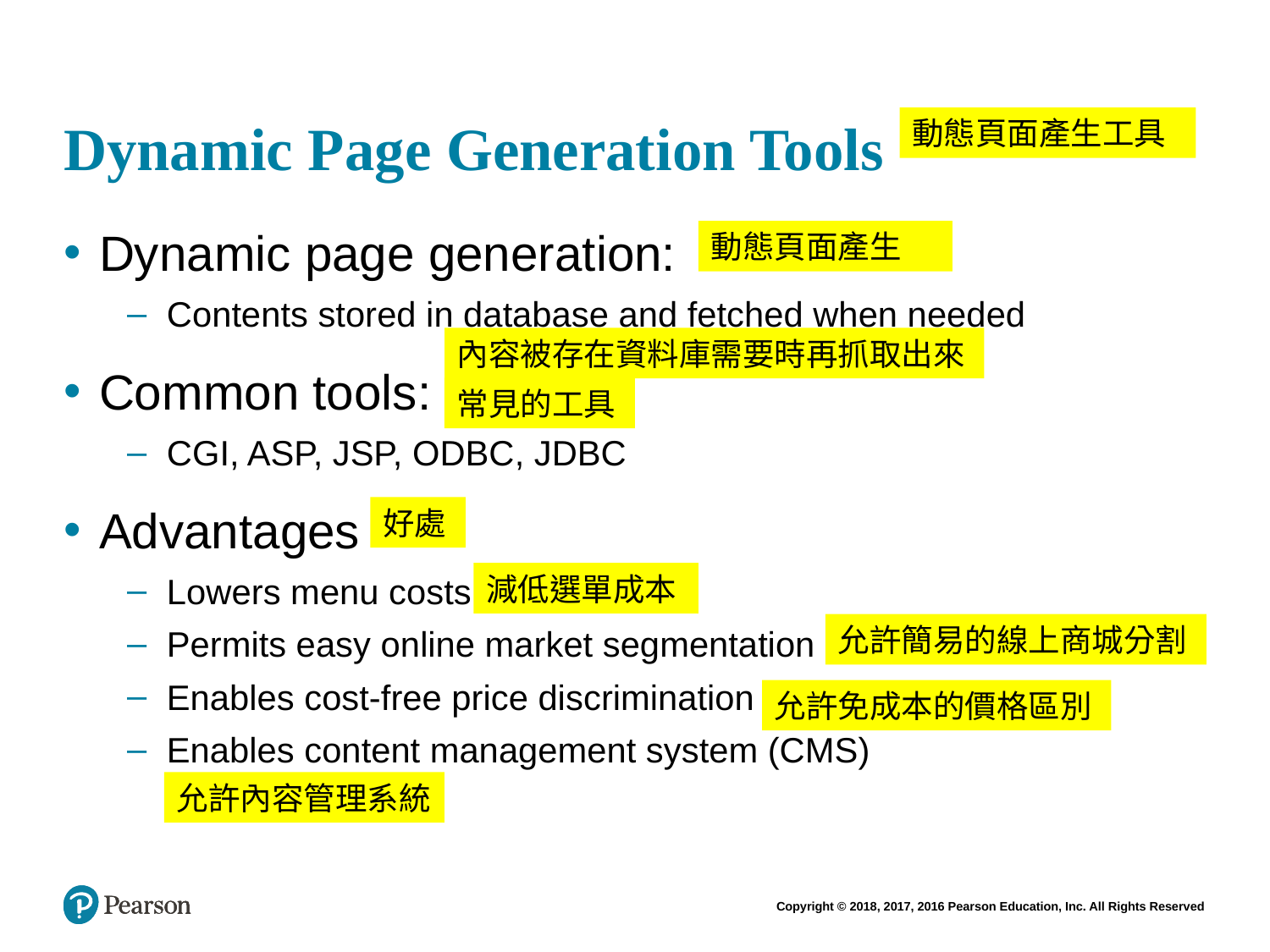

# Dynamic Page Generation Tools
動態頁面產生工具
動態頁面產生
Dynamic page generation:
Contents stored in database and fetched when needed
Common tools:
CGI, ASP, JSP, ODBC, JDBC
Advantages
Lowers menu costs
Permits easy online market segmentation
Enables cost-free price discrimination
Enables content management system (CMS)
內容被存在資料庫需要時再抓取出來
常見的工具
好處
減低選單成本
允許簡易的線上商城分割
允許免成本的價格區別
允許內容管理系統